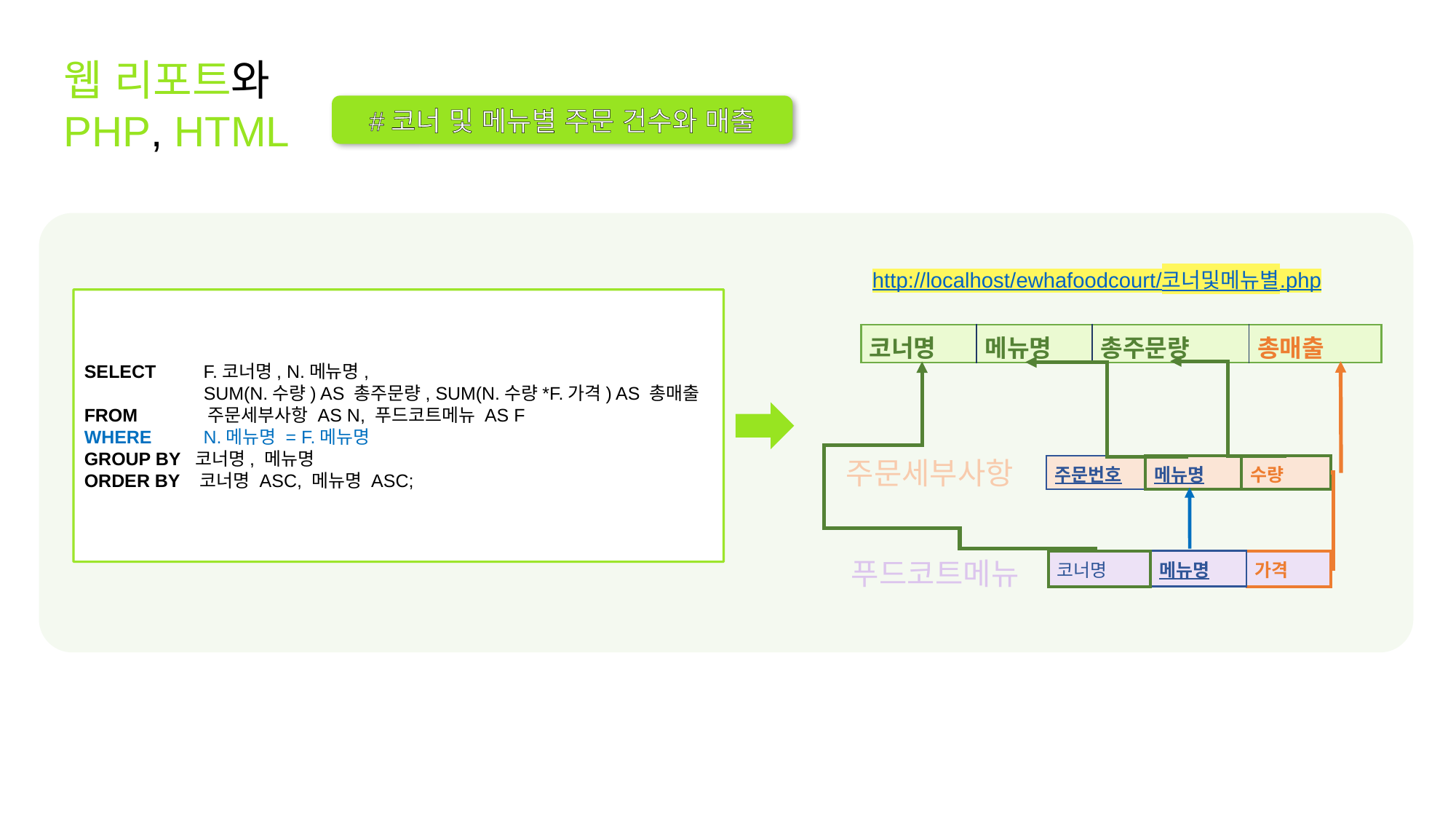

웹 리포트와PHP, HTML

#코너 및 메뉴별 주문 건수와 매출

http://localhost/ewhafoodcourt/코너및메뉴별.php
SELECT 	  F.코너명, N.메뉴명,
	  SUM(N.수량) AS 총주문량, SUM(N.수량*F.가격) AS 총매출
FROM 	  주문세부사항 AS N, 푸드코트메뉴 AS F
WHERE 	  N.메뉴명 = F.메뉴명
GROUP BY  코너명, 메뉴명
ORDER BY   코너명 ASC, 메뉴명 ASC;
| 코너명 | 메뉴명 | 총주문량 | 총매출 |
| --- | --- | --- | --- |

주문세부사항
| 주문번호 | 메뉴명 | 수량 |
| --- | --- | --- |
푸드코트메뉴
| 코너명 | 메뉴명 | 가격 |
| --- | --- | --- |